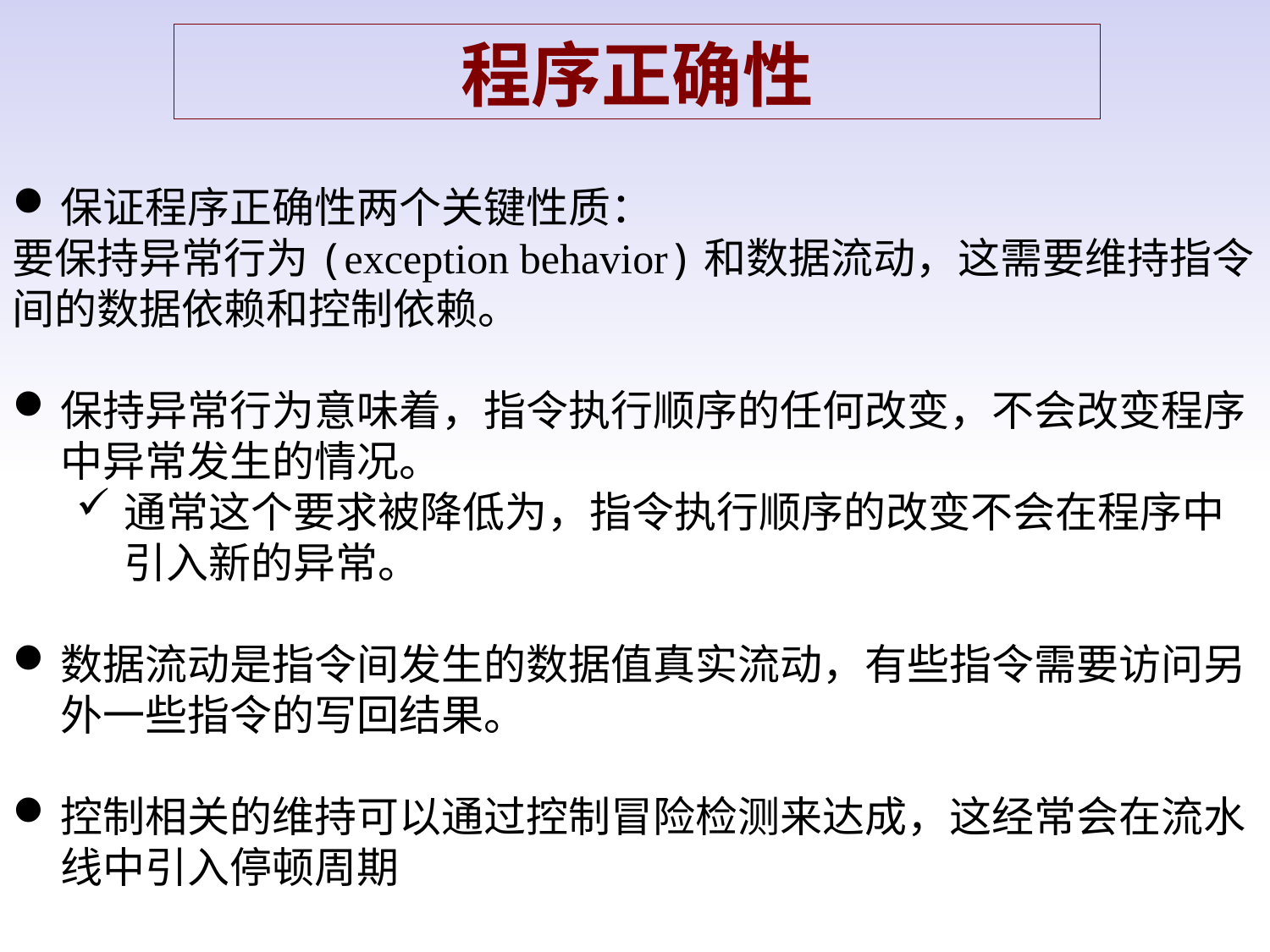

程序正确性
保证程序正确性两个关键性质：
要保持异常行为(exception behavior)和数据流动，这需要维持指令间的数据依赖和控制依赖。

保持异常行为意味着，指令执行顺序的任何改变，不会改变程序中异常发生的情况。
通常这个要求被降低为，指令执行顺序的改变不会在程序中引入新的异常。

数据流动是指令间发生的数据值真实流动，有些指令需要访问另外一些指令的写回结果。

控制相关的维持可以通过控制冒险检测来达成，这经常会在流水线中引入停顿周期